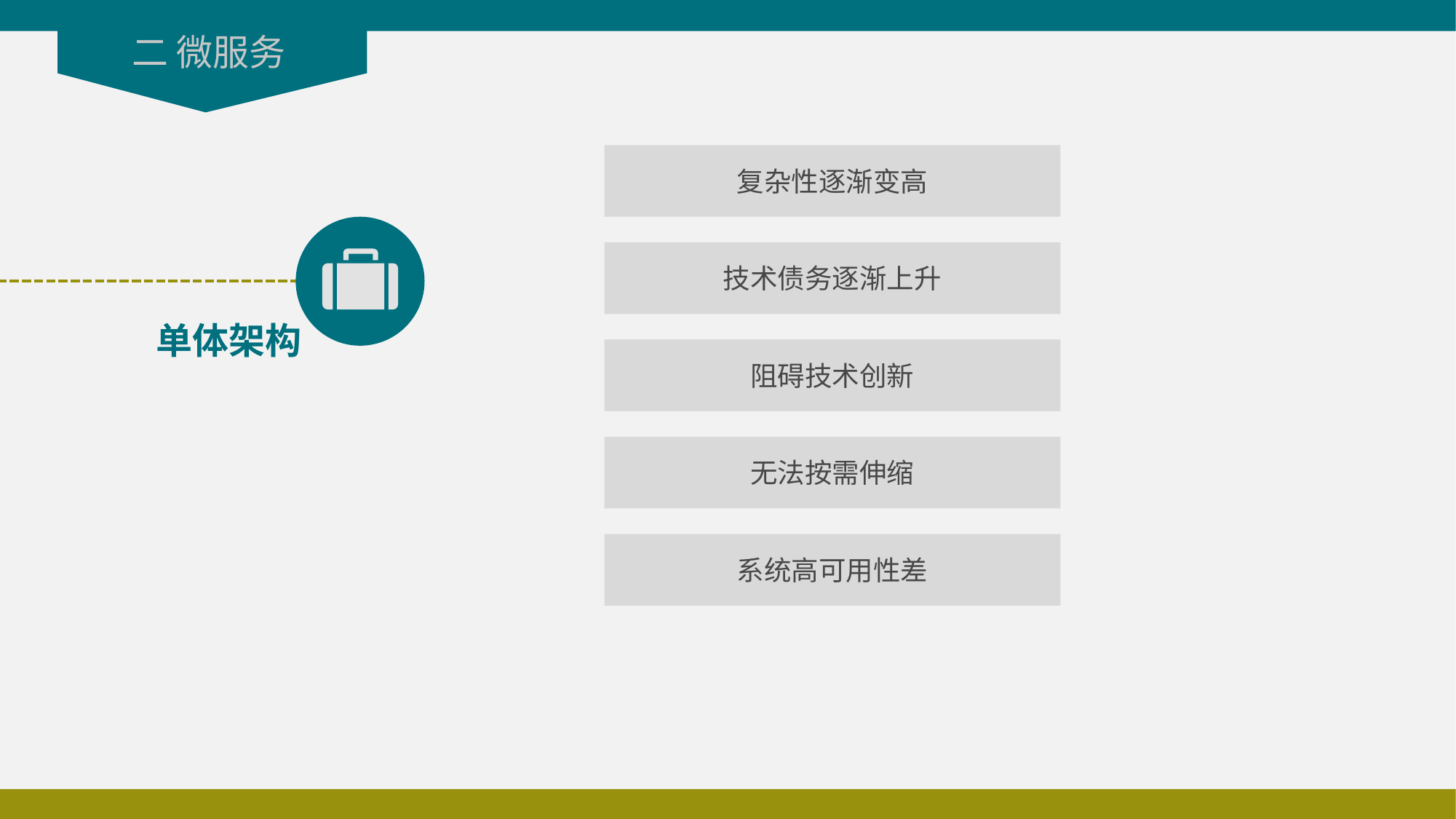

二 微服务

复杂性逐渐变高

技术债务逐渐上升

单体架构

阻碍技术创新

无法按需伸缩

系统高可用性差